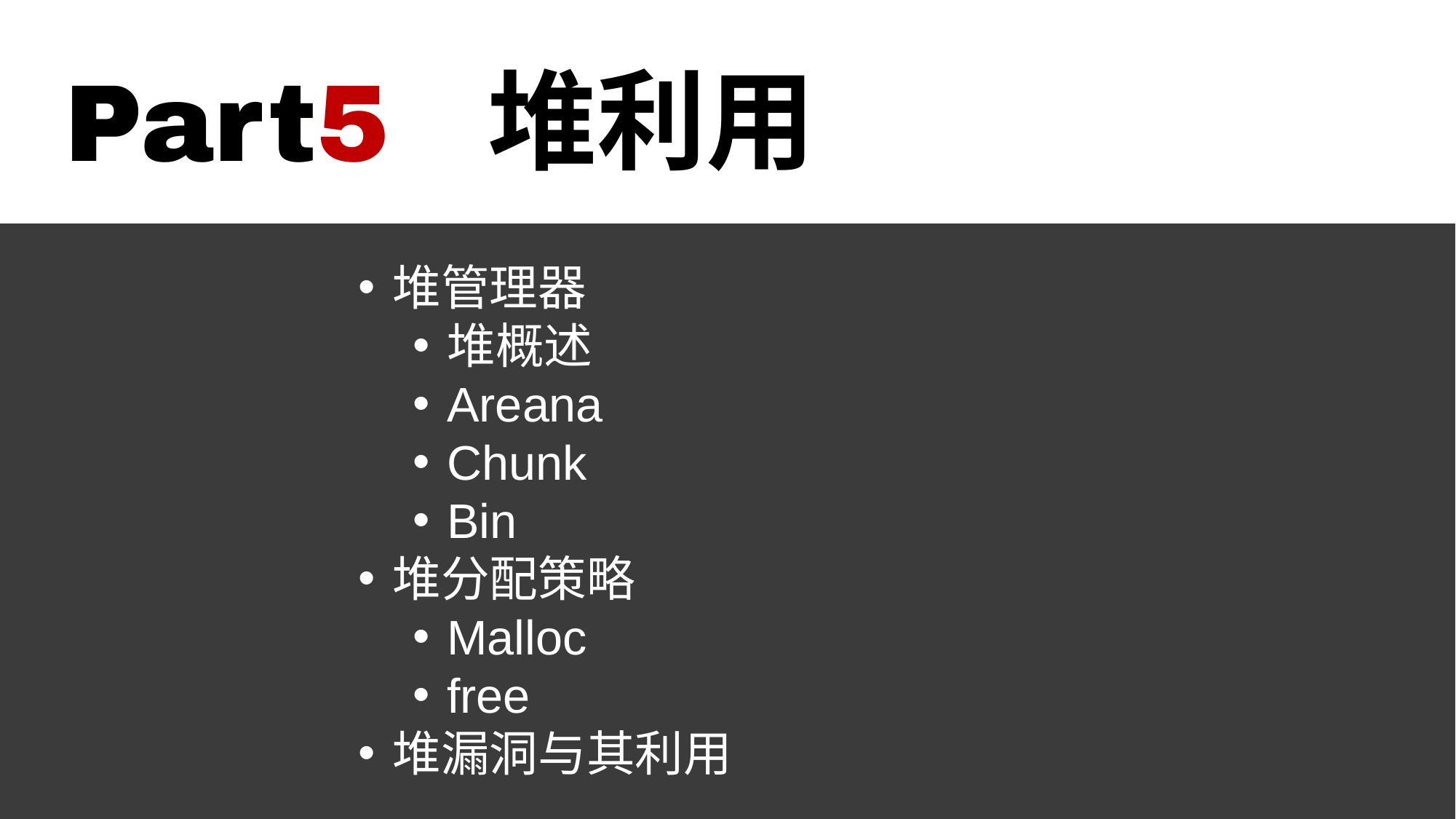

Part5  堆利用

堆管理器
堆概述
Areana
Chunk
Bin
堆分配策略
Malloc
free
堆漏洞与其利用